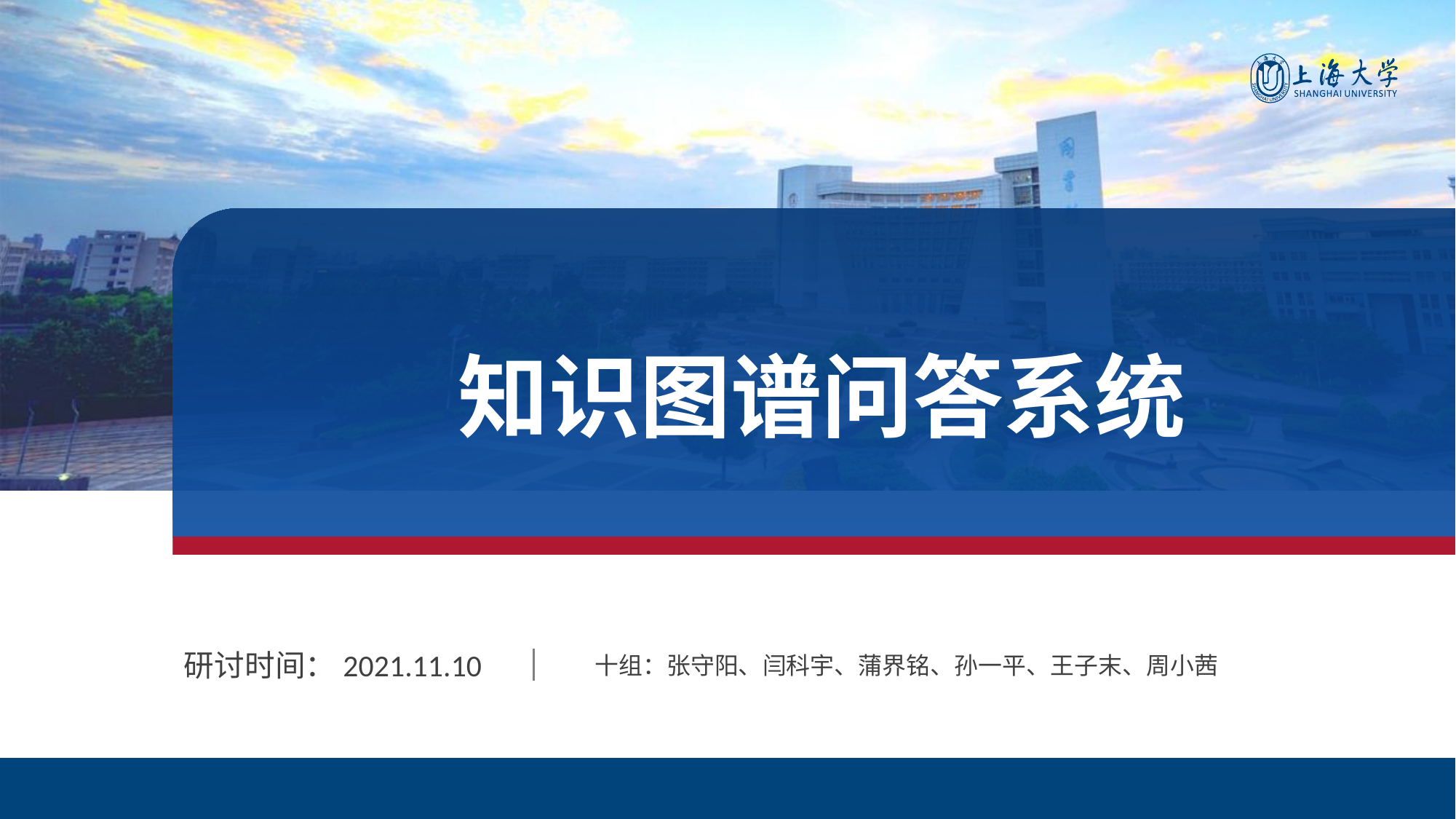

# 知识图谱问答系统
十组：张守阳、闫科宇、蒲界铭、孙一平、王子末、周小茜
研讨时间：2021.11.10

Ctrl + 鼠标滚轮 = 放大缩小
右键单击左侧缩略图→版式→选择【其他封面类型】